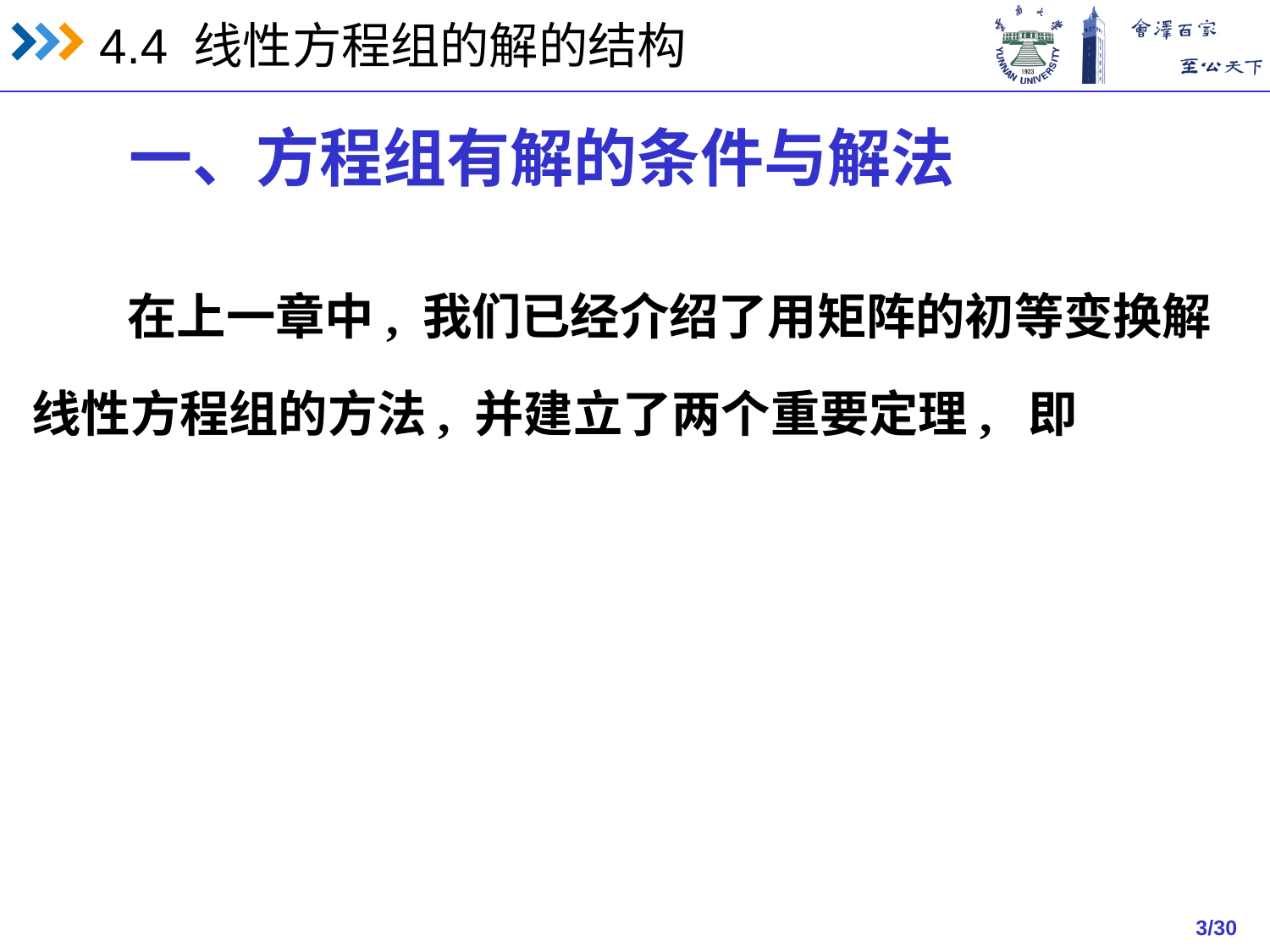

一、方程组有解的条件与解法
在上一章中, 我们已经介绍了用矩阵的初等变换解
线性方程组的方法, 并建立了两个重要定理,  即